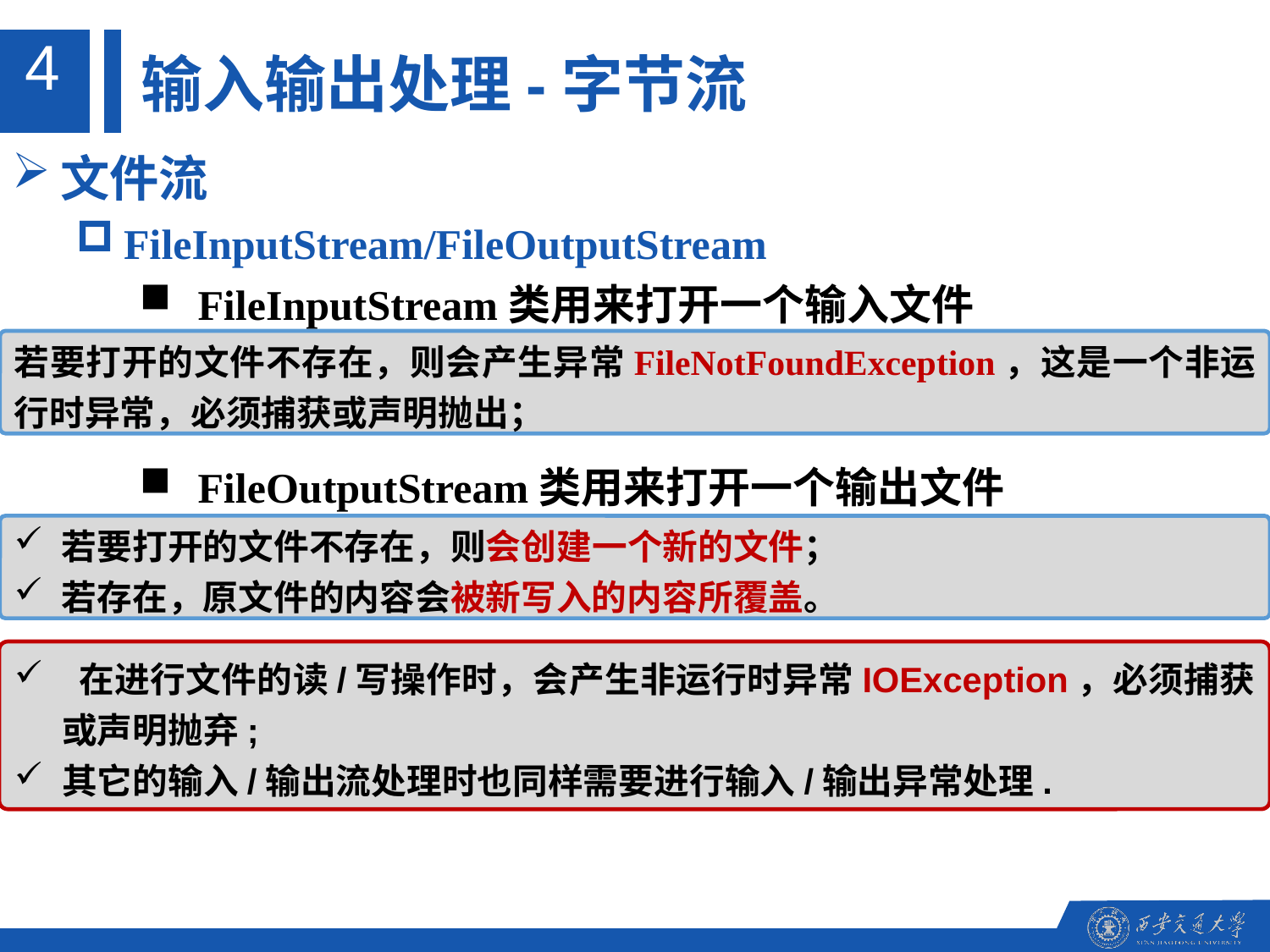

4
输入输出处理-字节流
文件流
FileInputStream/FileOutputStream
 FileInputStream类用来打开一个输入文件

 FileOutputStream类用来打开一个输出文件
若要打开的文件不存在，则会产生异常FileNotFoundException，这是一个非运行时异常，必须捕获或声明抛出；
若要打开的文件不存在，则会创建一个新的文件；
若存在，原文件的内容会被新写入的内容所覆盖。
 在进行文件的读/写操作时，会产生非运行时异常IOException，必须捕获或声明抛弃;
其它的输入/输出流处理时也同样需要进行输入/输出异常处理.